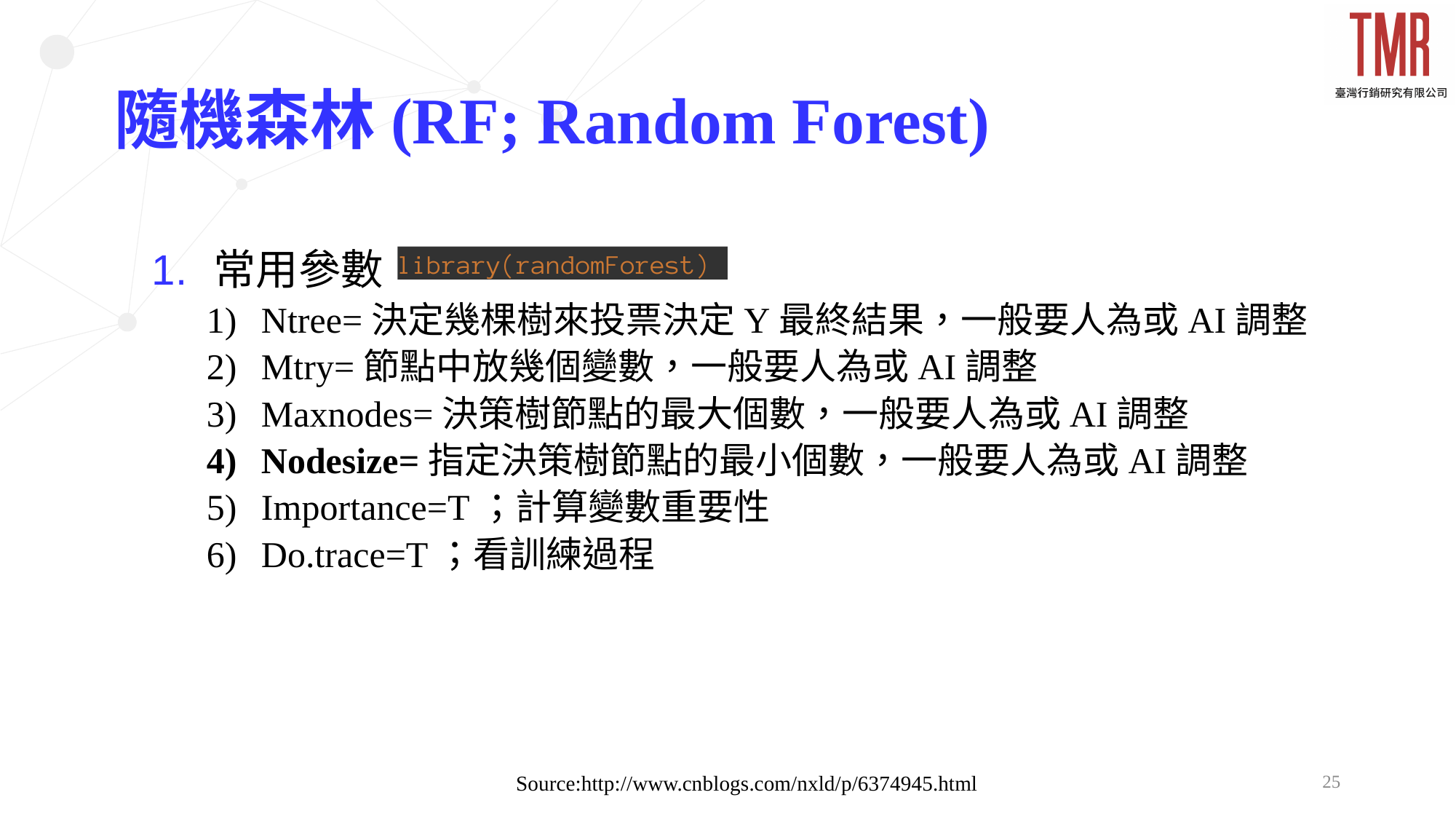

# 隨機森林(RF; Random Forest)
常用參數
Ntree=決定幾棵樹來投票決定Y最終結果，一般要人為或AI調整
Mtry=節點中放幾個變數，一般要人為或AI調整
Maxnodes=決策樹節點的最大個數，一般要人為或AI調整
Nodesize=指定決策樹節點的最小個數，一般要人為或AI調整
Importance=T；計算變數重要性
Do.trace=T；看訓練過程
library(randomForest)
25
Source:http://www.cnblogs.com/nxld/p/6374945.html